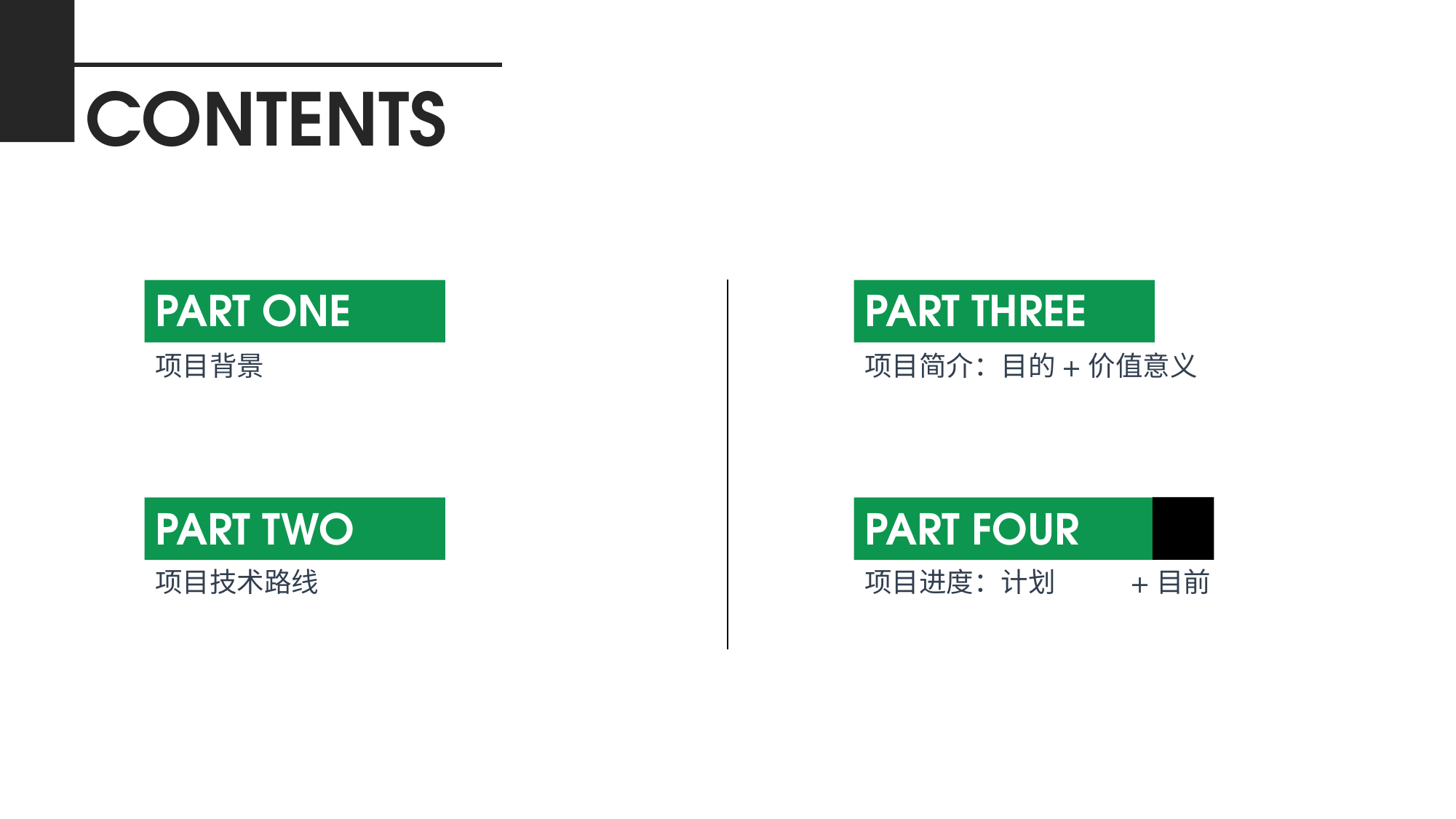

CONTENTS
PART ONE
PART THREE
项目背景
项目简介：目的+价值意义

PART TWO
PART FOUR
项目技术路线
项目进度：计划           +目前